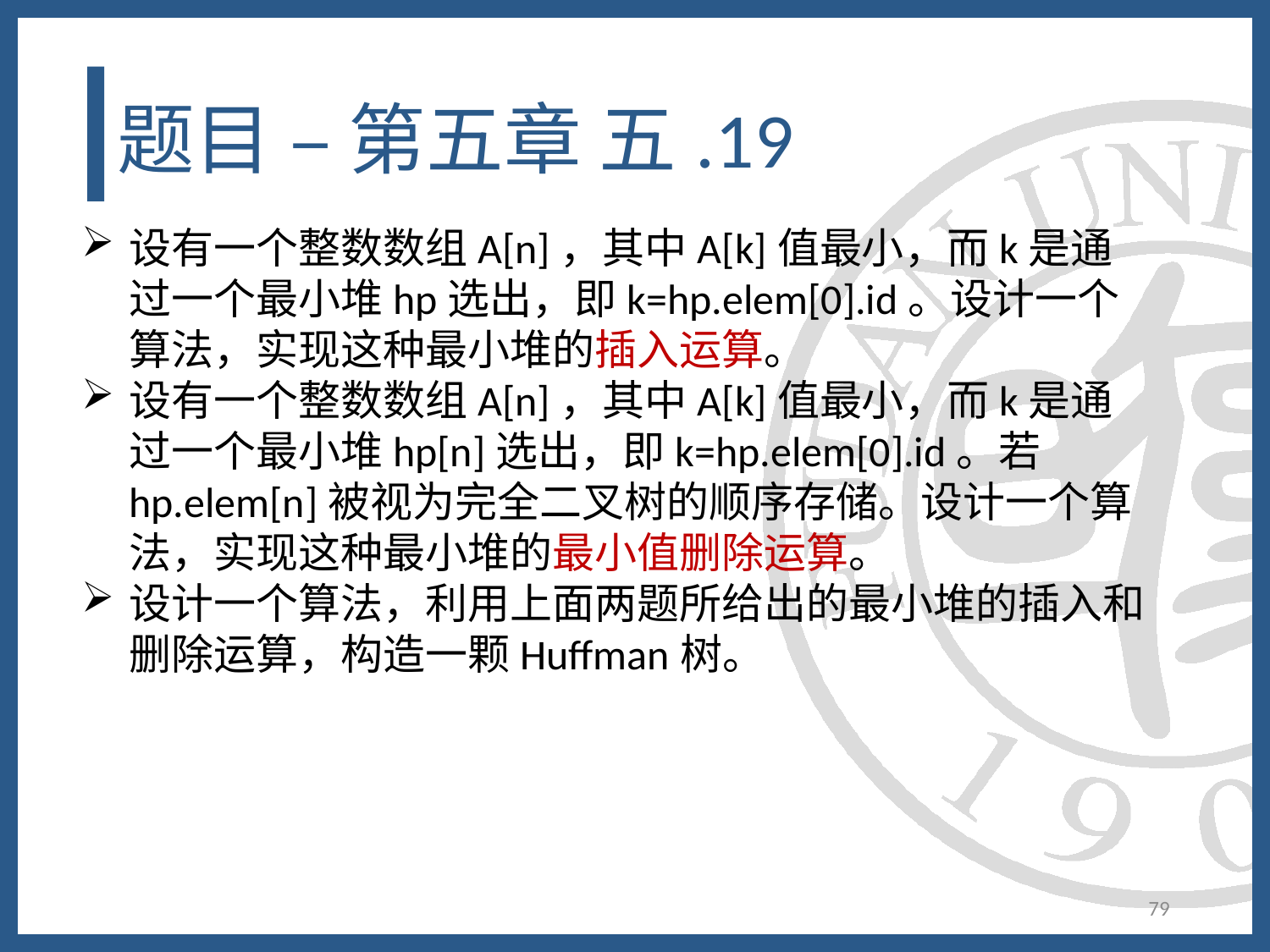

# 题目 – 第五章 五.19
设有一个整数数组A[n]，其中A[k]值最小，而k是通过一个最小堆hp选出，即k=hp.elem[0].id。设计一个算法，实现这种最小堆的插入运算。
设有一个整数数组A[n]，其中A[k]值最小，而k是通过一个最小堆hp[n]选出，即k=hp.elem[0].id。若hp.elem[n]被视为完全二叉树的顺序存储。设计一个算法，实现这种最小堆的最小值删除运算。
设计一个算法，利用上面两题所给出的最小堆的插入和删除运算，构造一颗Huffman树。
79